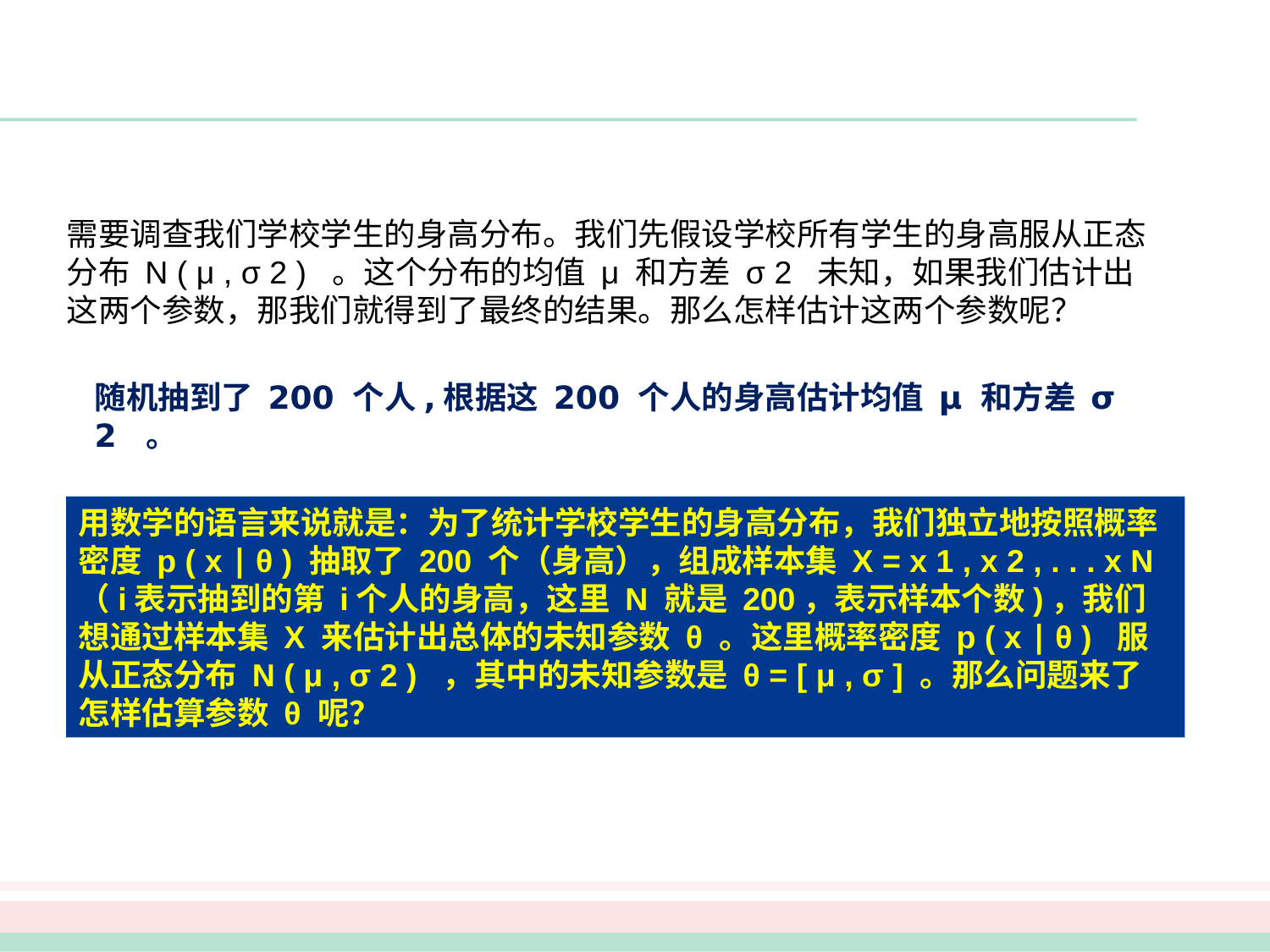

需要调查我们学校学生的身高分布。我们先假设学校所有学生的身高服从正态分布 N ( μ , σ 2 )  。这个分布的均值 μ 和方差 σ 2  未知，如果我们估计出这两个参数，那我们就得到了最终的结果。那么怎样估计这两个参数呢？

随机抽到了 200 个人,根据这 200 个人的身高估计均值 μ 和方差 σ 2  。

用数学的语言来说就是：为了统计学校学生的身高分布，我们独立地按照概率密度 p ( x ∣ θ ) 抽取了 200 个（身高），组成样本集 X = x 1 , x 2 , . . . x N （i​表示抽到的第 i个人的身高，这里 N 就是 200，表示样本个数)，我们想通过样本集 X 来估计出总体的未知参数 θ 。这里概率密度 p ( x ∣ θ )  服从正态分布 N ( μ , σ 2 )  ，其中的未知参数是 θ = [ μ , σ ] 。那么问题来了怎样估算参数 θ 呢？